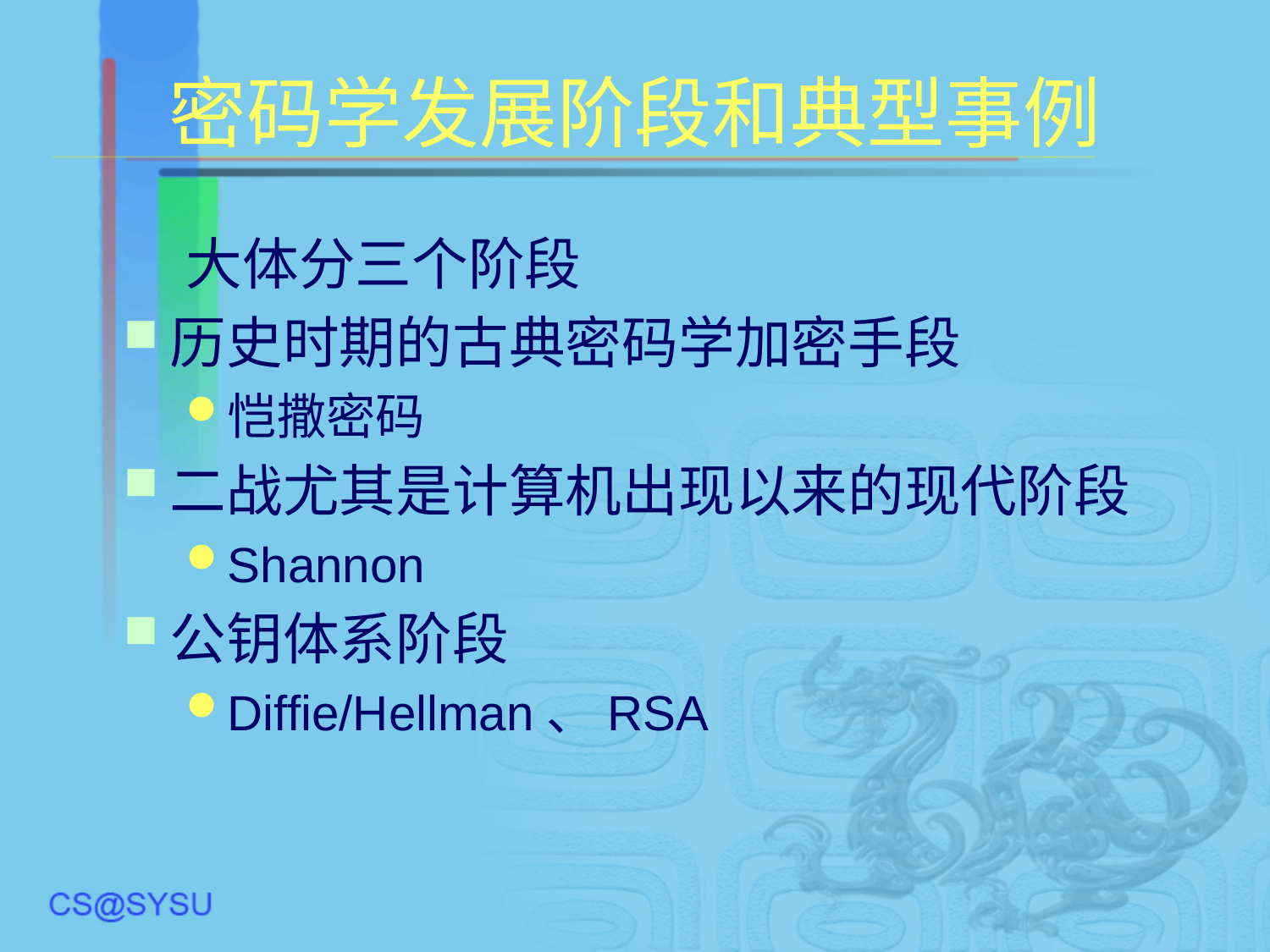

# 密码学发展阶段和典型事例
大体分三个阶段
历史时期的古典密码学加密手段
恺撒密码
二战尤其是计算机出现以来的现代阶段
Shannon
公钥体系阶段
Diffie/Hellman、RSA